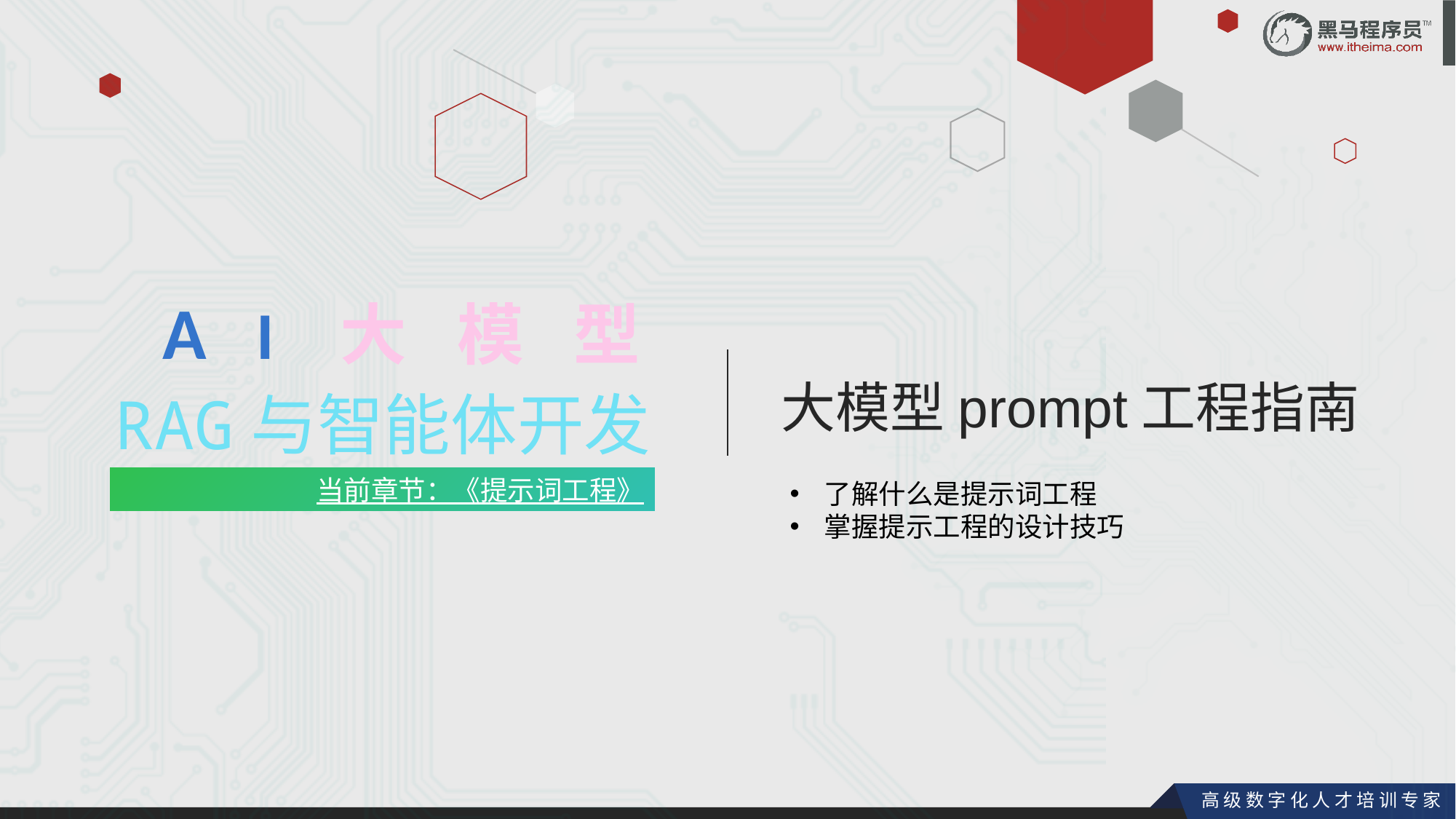

AI大模型
大模型prompt工程指南
RAG与智能体开发
当前章节：《提示词工程》
了解什么是提示词工程
掌握提示工程的设计技巧